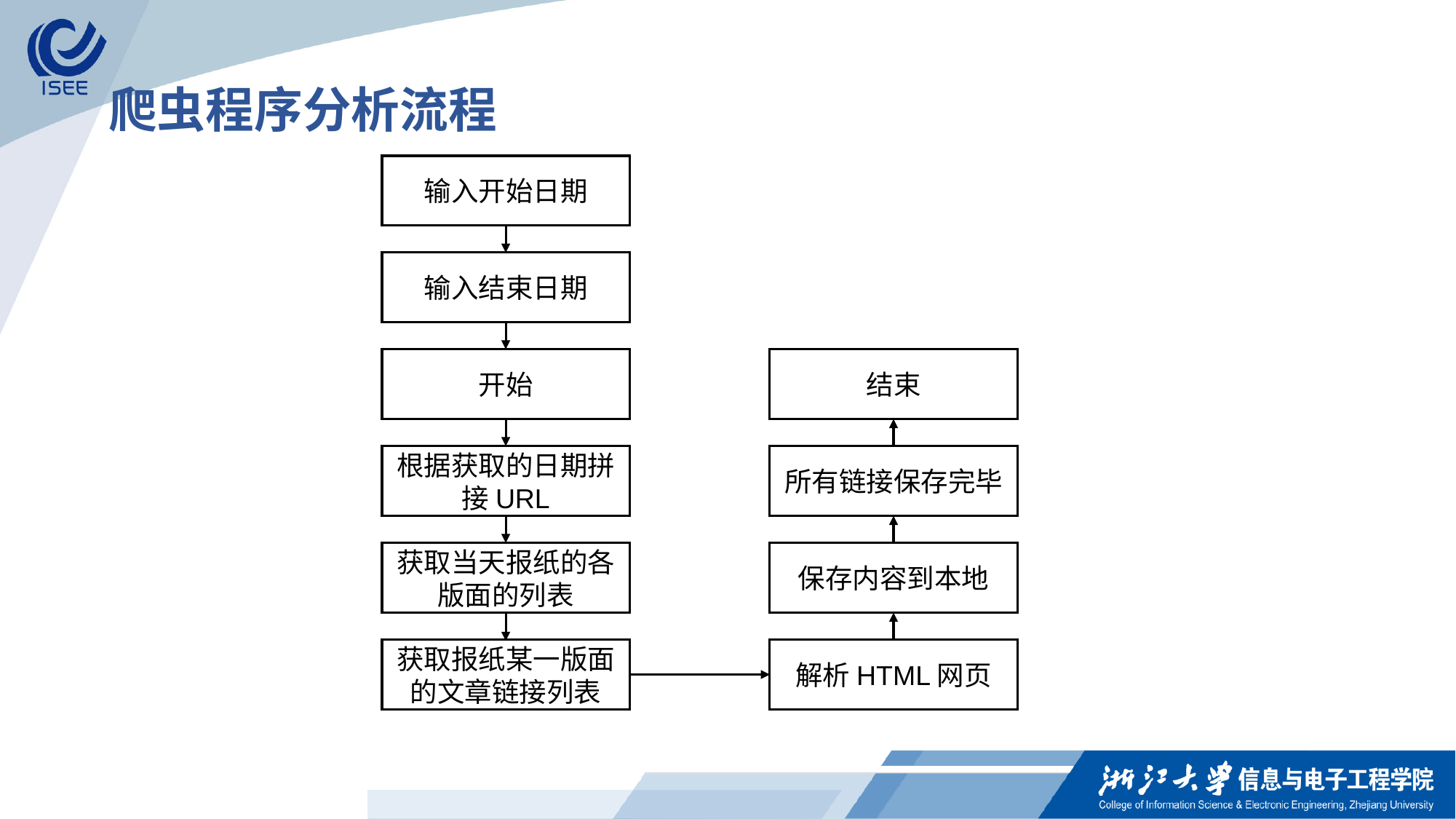

爬虫程序分析流程
输入开始日期
输入结束日期
结束
开始
根据获取的日期拼接URL
所有链接保存完毕
获取当天报纸的各版面的列表
保存内容到本地
解析HTML网页
获取报纸某一版面的文章链接列表